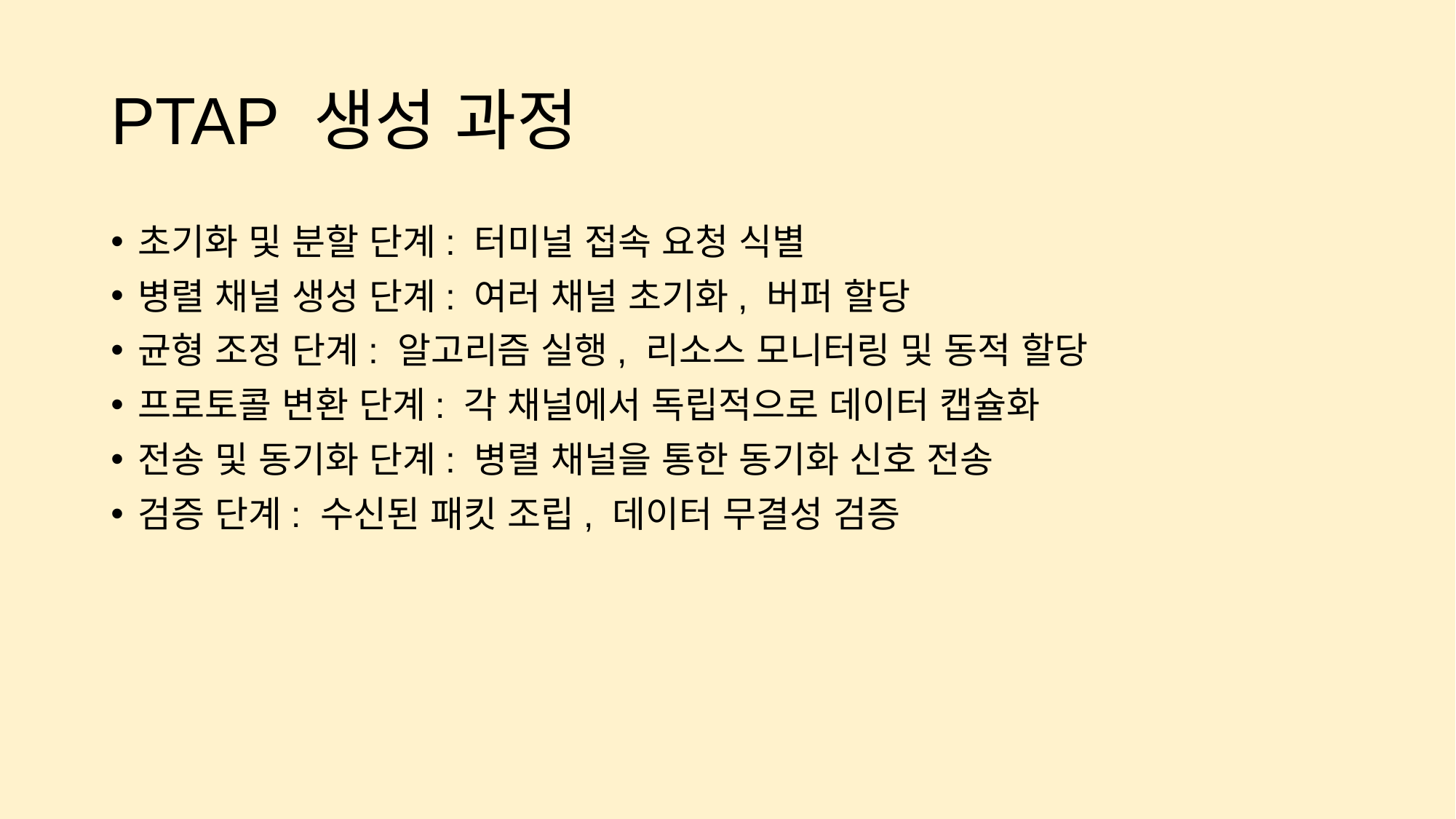

# PTAP 생성 과정
초기화 및 분할 단계: 터미널 접속 요청 식별
병렬 채널 생성 단계: 여러 채널 초기화, 버퍼 할당
균형 조정 단계: 알고리즘 실행, 리소스 모니터링 및 동적 할당
프로토콜 변환 단계: 각 채널에서 독립적으로 데이터 캡슐화
전송 및 동기화 단계: 병렬 채널을 통한 동기화 신호 전송
검증 단계: 수신된 패킷 조립, 데이터 무결성 검증